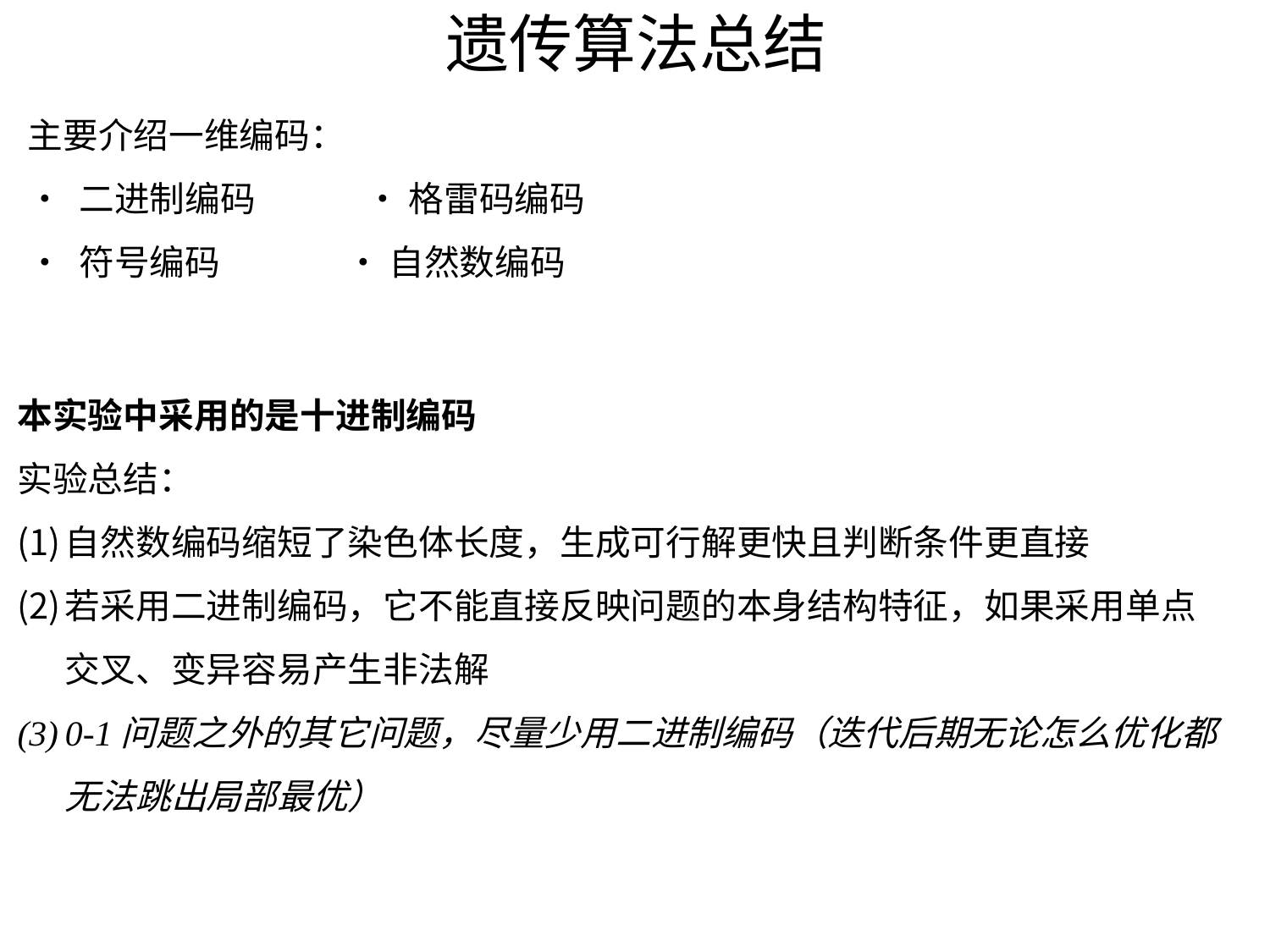

# 遗传算法总结
主要介绍一维编码：
• 二进制编码              • 格雷码编码
• 符号编码                • 自然数编码
本实验中采用的是十进制编码
实验总结：
自然数编码缩短了染色体长度，生成可行解更快且判断条件更直接
若采用二进制编码，它不能直接反映问题的本身结构特征，如果采用单点交叉、变异容易产生非法解
0-1问题之外的其它问题，尽量少用二进制编码（迭代后期无论怎么优化都无法跳出局部最优）